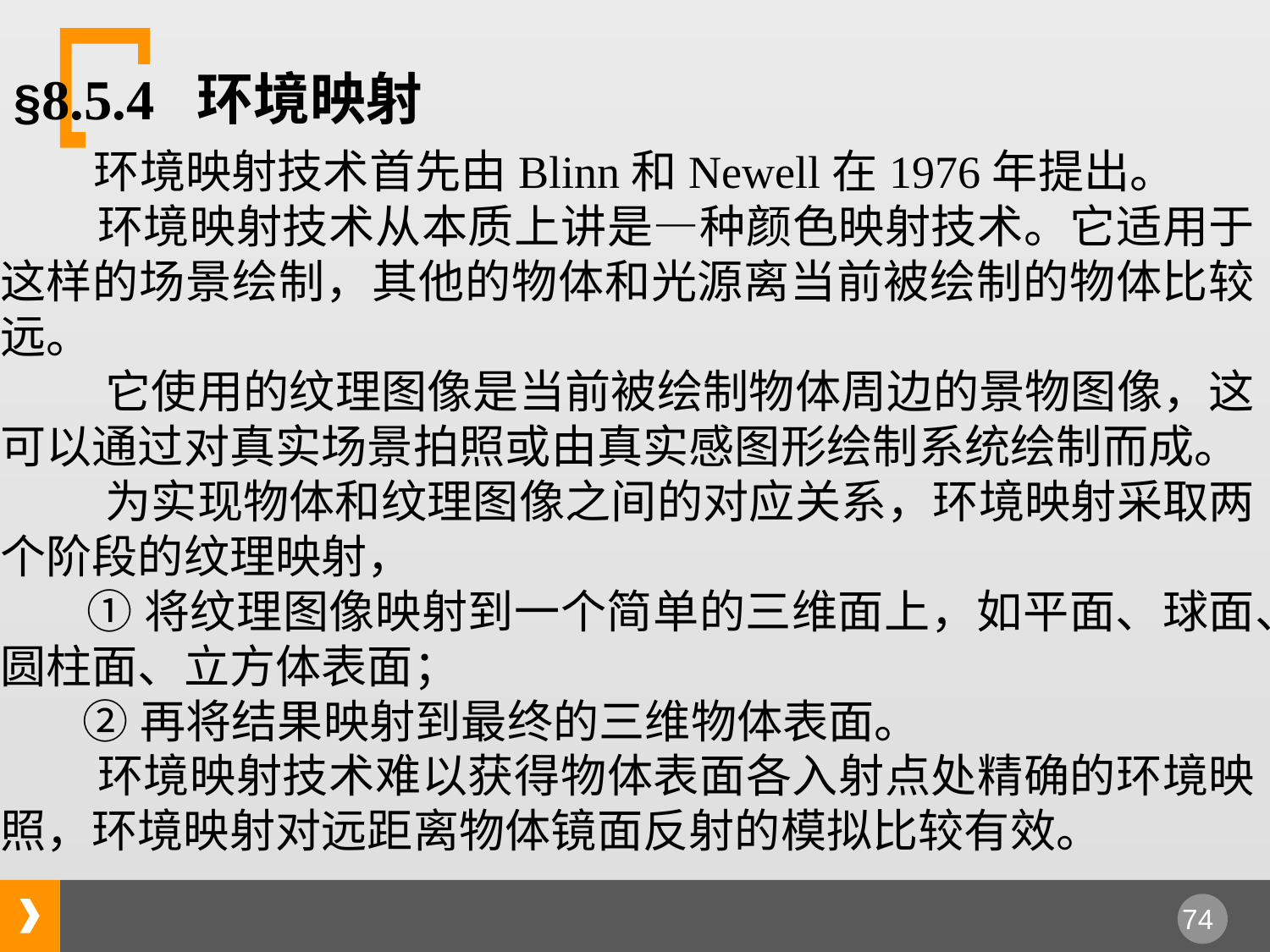

§8.5.4  环境映射
        环境映射技术首先由Blinn和Newell在1976年提出。
        环境映射技术从本质上讲是—种颜色映射技术。它适用于这样的场景绘制，其他的物体和光源离当前被绘制的物体比较远。
         它使用的纹理图像是当前被绘制物体周边的景物图像，这可以通过对真实场景拍照或由真实感图形绘制系统绘制而成。
         为实现物体和纹理图像之间的对应关系，环境映射采取两个阶段的纹理映射，
        ①将纹理图像映射到一个简单的三维面上，如平面、球面、圆柱面、立方体表面；
        ②再将结果映射到最终的三维物体表面。
        环境映射技术难以获得物体表面各入射点处精确的环境映照，环境映射对远距离物体镜面反射的模拟比较有效。